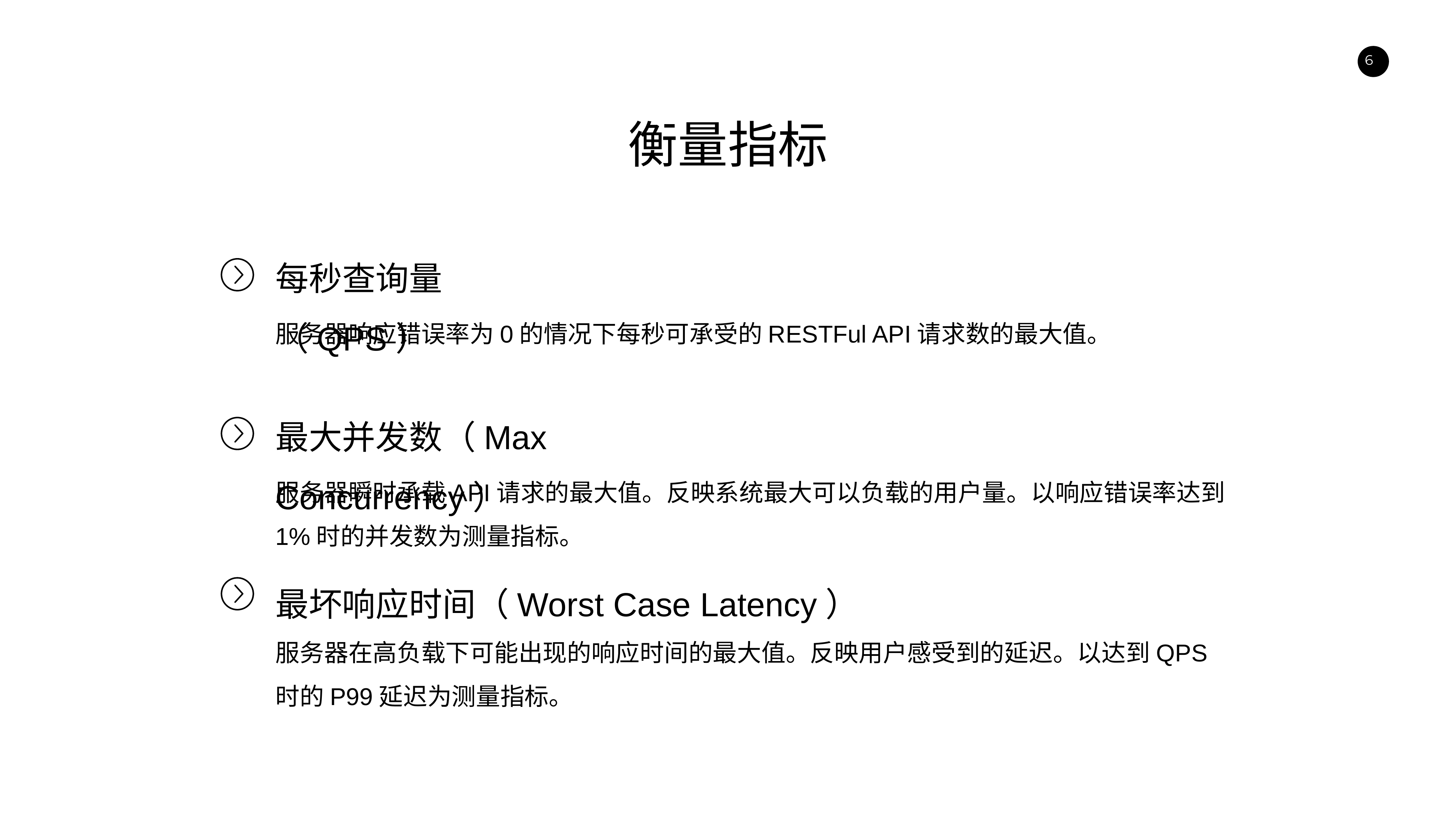

衡量指标
每秒查询量（QPS）

服务器响应错误率为0的情况下每秒可承受的RESTFul API请求数的最大值。
最大并发数（Max Concurrency）

服务器瞬时承载API请求的最大值。反映系统最大可以负载的用户量。以响应错误率达到1%时的并发数为测量指标。
最坏响应时间（Worst Case Latency）

服务器在高负载下可能出现的响应时间的最大值。反映用户感受到的延迟。以达到QPS 时的P99延迟为测量指标。